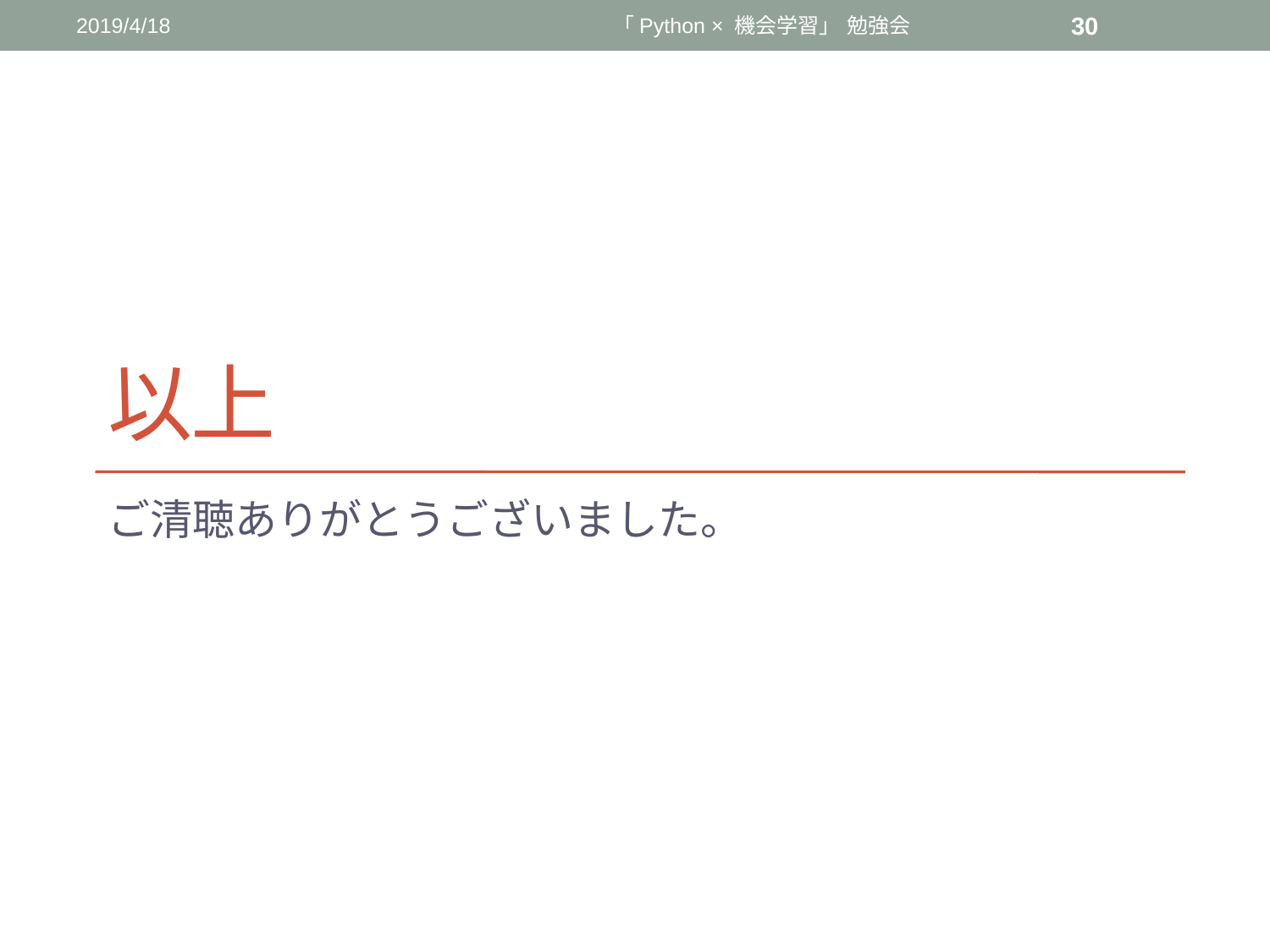

2019/4/18
「Python × 機会学習」 勉強会
30
# 以上
ご清聴ありがとうございました。